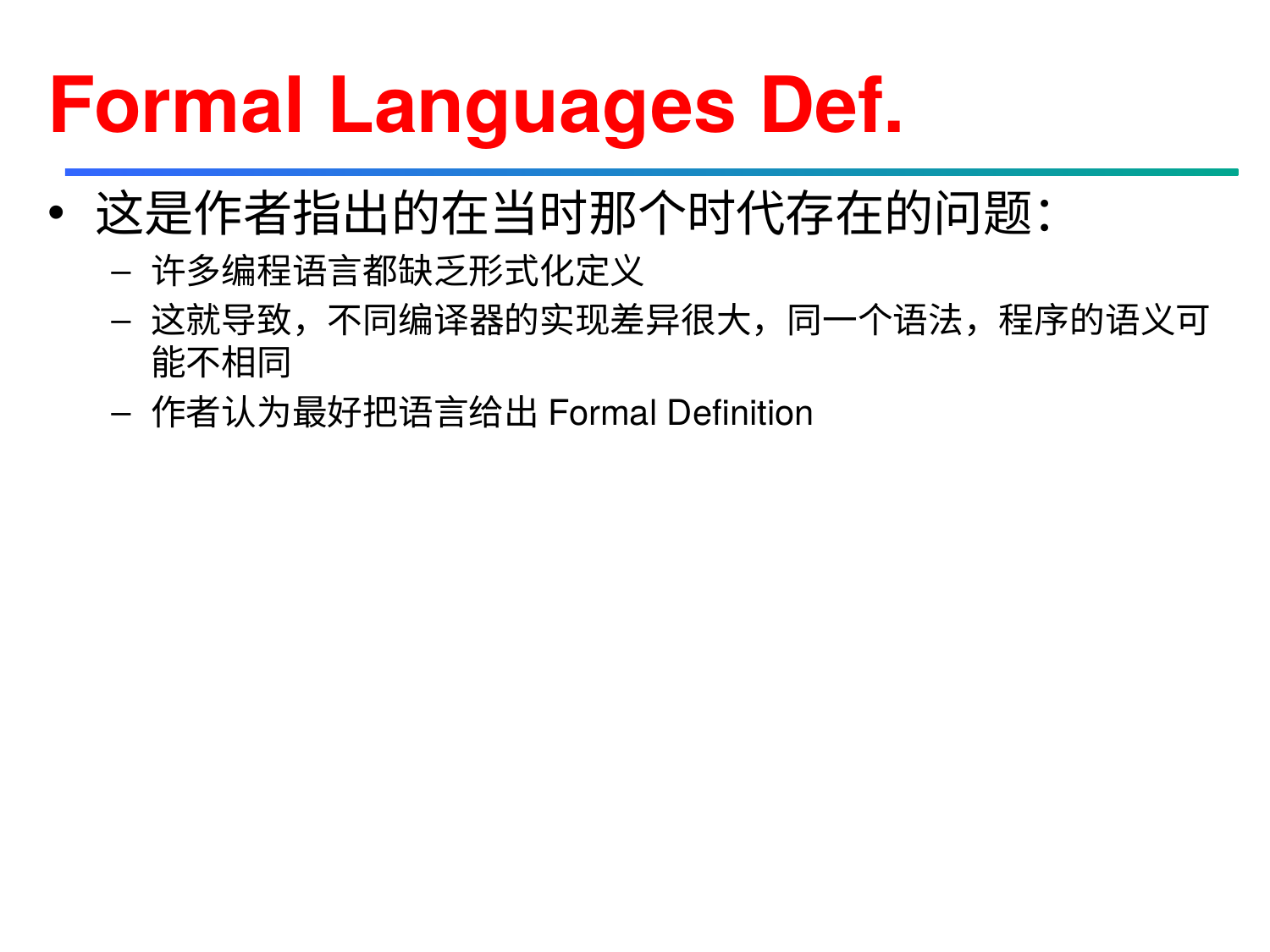

# Formal Languages Def.
这是作者指出的在当时那个时代存在的问题：
许多编程语言都缺乏形式化定义
这就导致，不同编译器的实现差异很大，同一个语法，程序的语义可能不相同
作者认为最好把语言给出Formal Definition